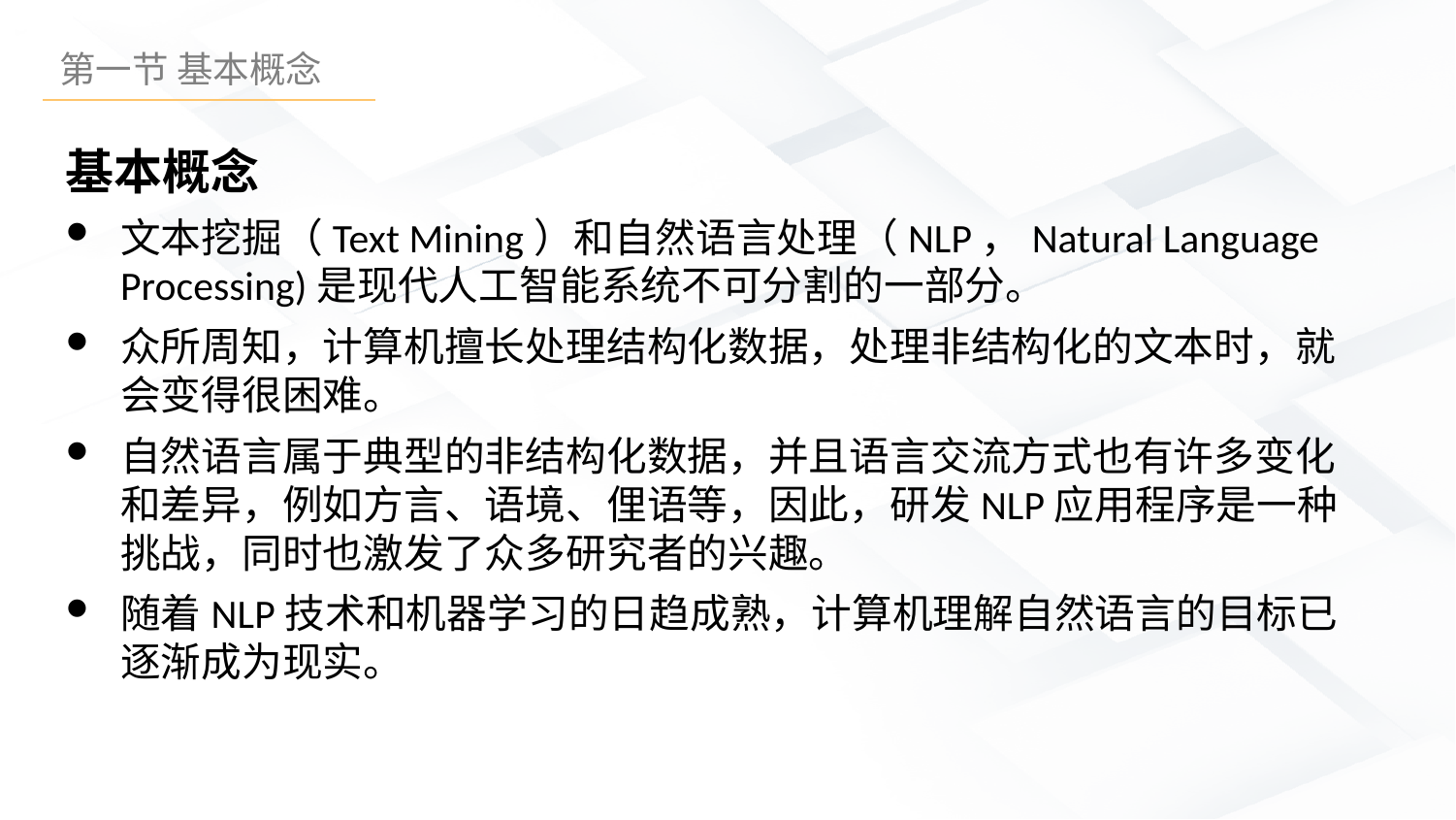

基本概念
文本挖掘（Text Mining）和自然语言处理（NLP，Natural Language Processing)是现代人工智能系统不可分割的一部分。
众所周知，计算机擅长处理结构化数据，处理非结构化的文本时，就会变得很困难。
自然语言属于典型的非结构化数据，并且语言交流方式也有许多变化和差异，例如方言、语境、俚语等，因此，研发NLP应用程序是一种挑战，同时也激发了众多研究者的兴趣。
随着NLP技术和机器学习的日趋成熟，计算机理解自然语言的目标已逐渐成为现实。